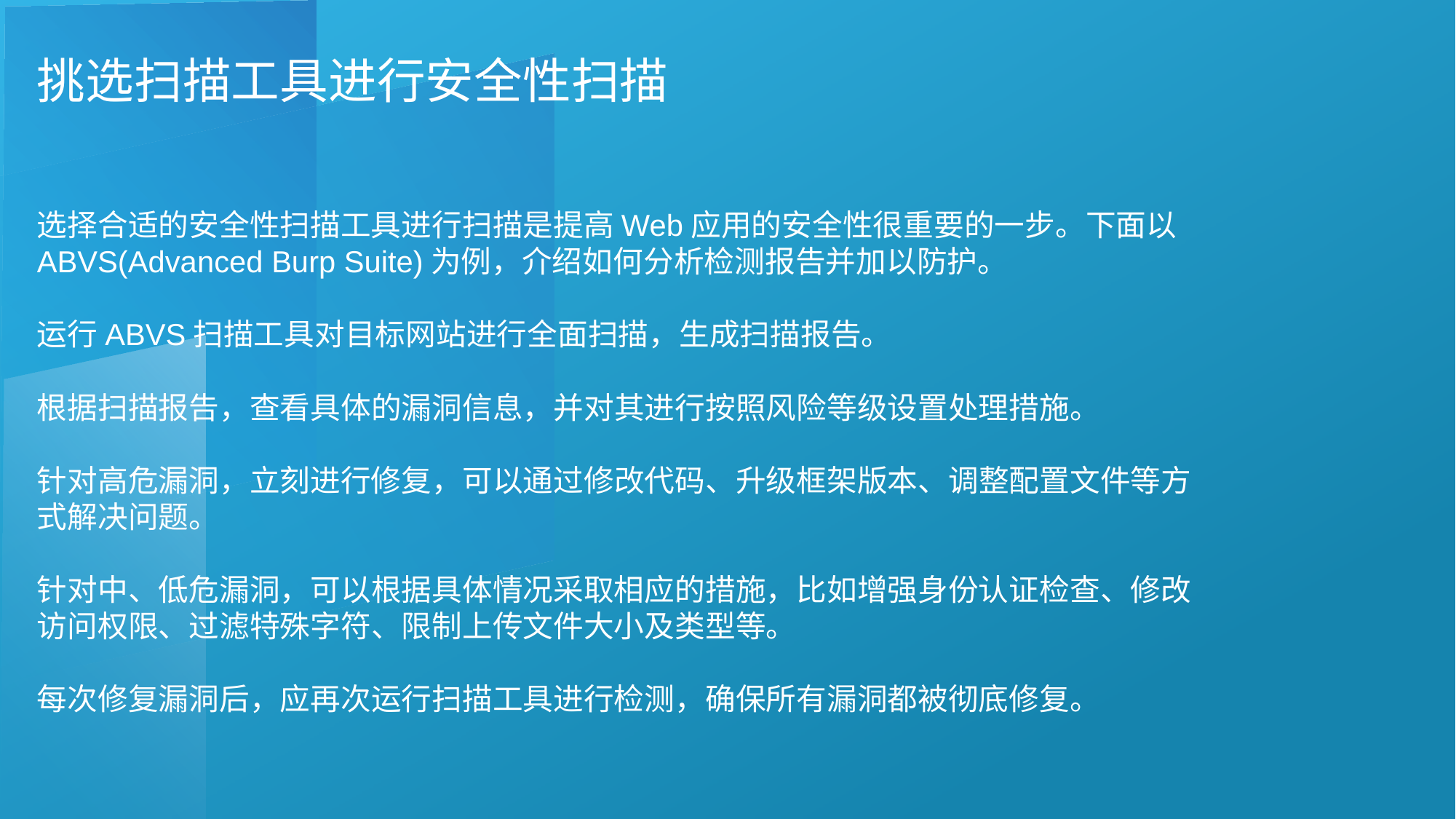

挑选扫描工具进行安全性扫描
选择合适的安全性扫描工具进行扫描是提高Web应用的安全性很重要的一步。下面以ABVS(Advanced Burp Suite)为例，介绍如何分析检测报告并加以防护。

运行ABVS扫描工具对目标网站进行全面扫描，生成扫描报告。

根据扫描报告，查看具体的漏洞信息，并对其进行按照风险等级设置处理措施。

针对高危漏洞，立刻进行修复，可以通过修改代码、升级框架版本、调整配置文件等方式解决问题。

针对中、低危漏洞，可以根据具体情况采取相应的措施，比如增强身份认证检查、修改访问权限、过滤特殊字符、限制上传文件大小及类型等。

每次修复漏洞后，应再次运行扫描工具进行检测，确保所有漏洞都被彻底修复。